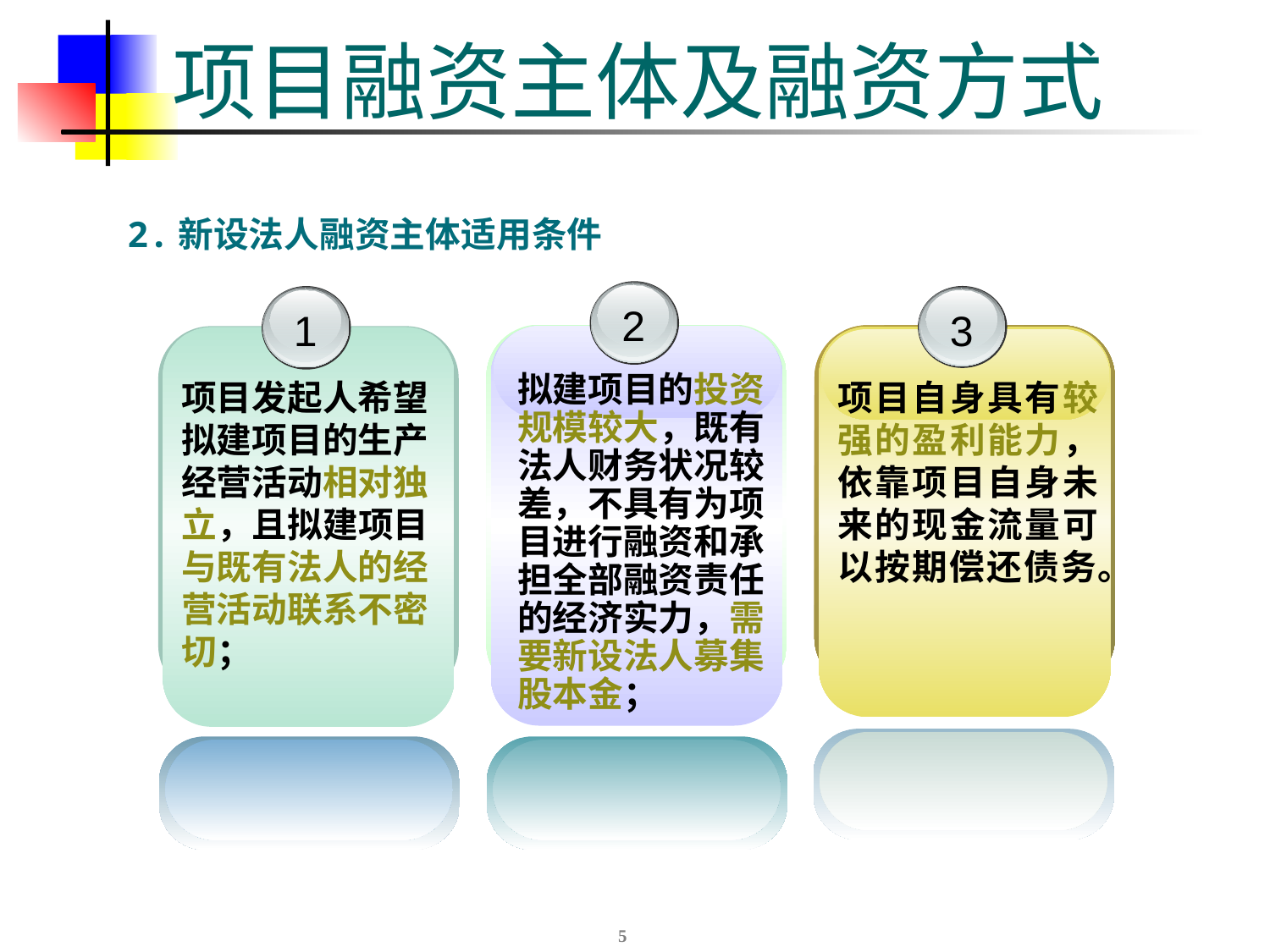

# 项目融资主体及融资方式
2.新设法人融资主体适用条件

2

拟建项目的投资规模较大，既有法人财务状况较差，不具有为项目进行融资和承担全部融资责任的经济实力，需要新设法人募集股本金；

1

项目发起人希望拟建项目的生产经营活动相对独立，且拟建项目与既有法人的经营活动联系不密切；

3

项目自身具有较强的盈利能力，依靠项目自身未来的现金流量可以按期偿还债务。

5